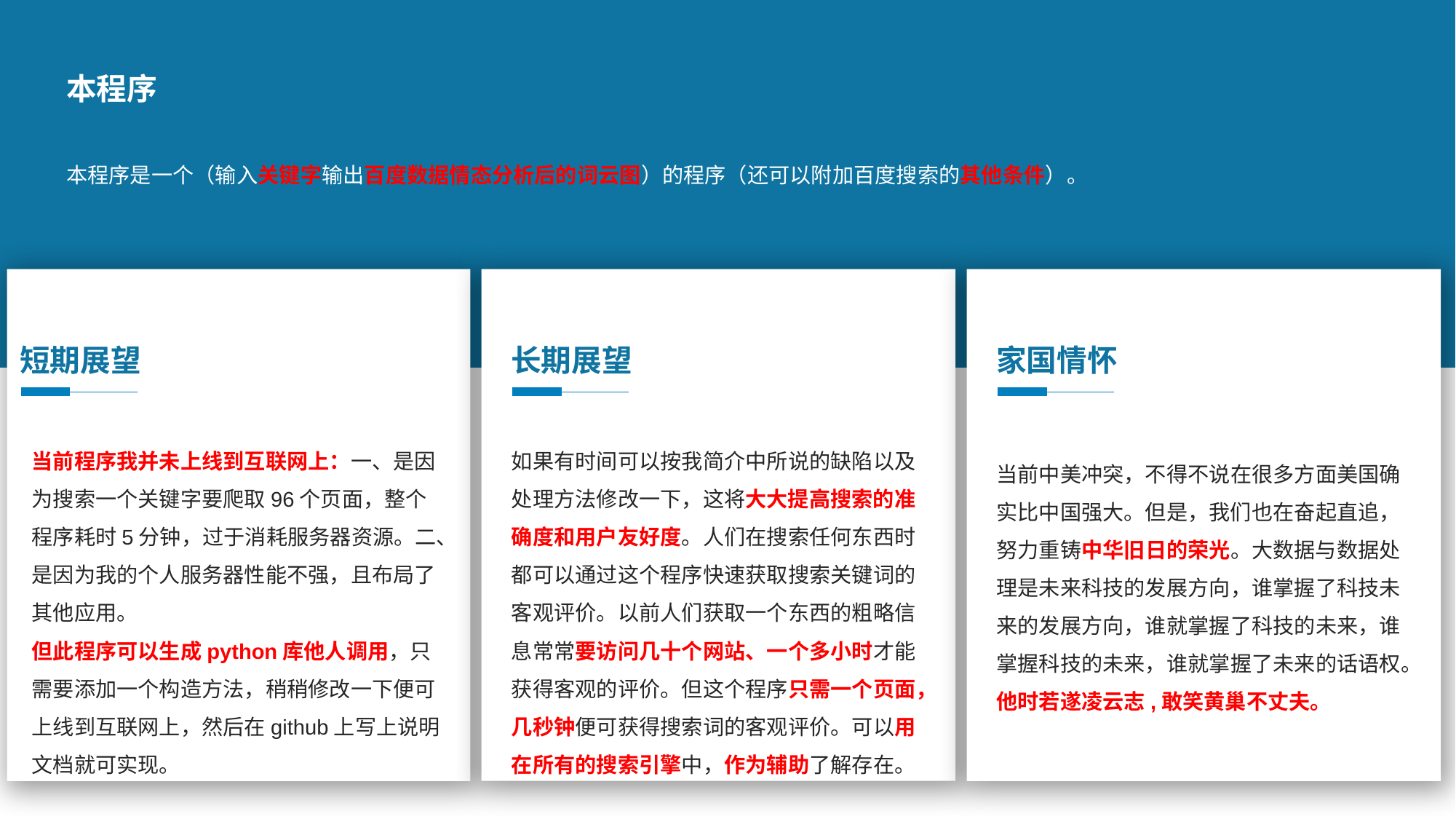

本程序

本程序是一个（输入关键字输出百度数据情态分析后的词云图）的程序（还可以附加百度搜索的其他条件）。

长期展望
短期展望
家国情怀
当前程序我并未上线到互联网上：一、是因为搜索一个关键字要爬取96个页面，整个程序耗时5分钟，过于消耗服务器资源。二、是因为我的个人服务器性能不强，且布局了其他应用。
但此程序可以生成python库他人调用，只需要添加一个构造方法，稍稍修改一下便可上线到互联网上，然后在github上写上说明文档就可实现。
如果有时间可以按我简介中所说的缺陷以及处理方法修改一下，这将大大提高搜索的准确度和用户友好度。人们在搜索任何东西时都可以通过这个程序快速获取搜索关键词的客观评价。以前人们获取一个东西的粗略信息常常要访问几十个网站、一个多小时才能获得客观的评价。但这个程序只需一个页面，几秒钟便可获得搜索词的客观评价。可以用在所有的搜索引擎中，作为辅助了解存在。
当前中美冲突，不得不说在很多方面美国确实比中国强大。但是，我们也在奋起直追，努力重铸中华旧日的荣光。大数据与数据处理是未来科技的发展方向，谁掌握了科技未来的发展方向，谁就掌握了科技的未来，谁掌握科技的未来，谁就掌握了未来的话语权。
他时若遂凌云志,敢笑黄巢不丈夫。